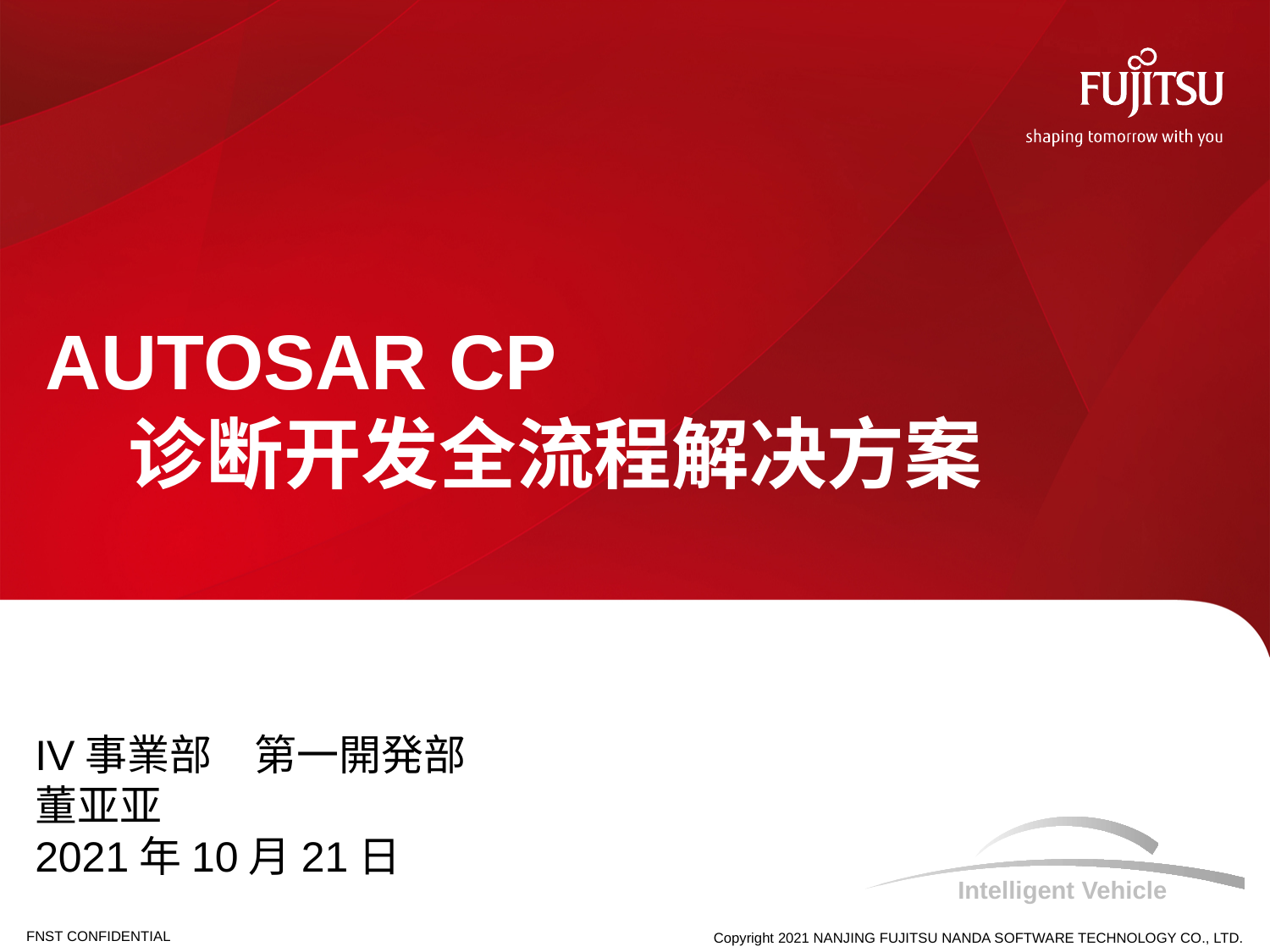

# AUTOSAR CP 诊断开发全流程解决方案
IV事業部　第一開発部
董亚亚
2021年10月21日
Copyright 2021 NANJING FUJITSU NANDA SOFTWARE TECHNOLOGY CO., LTD.